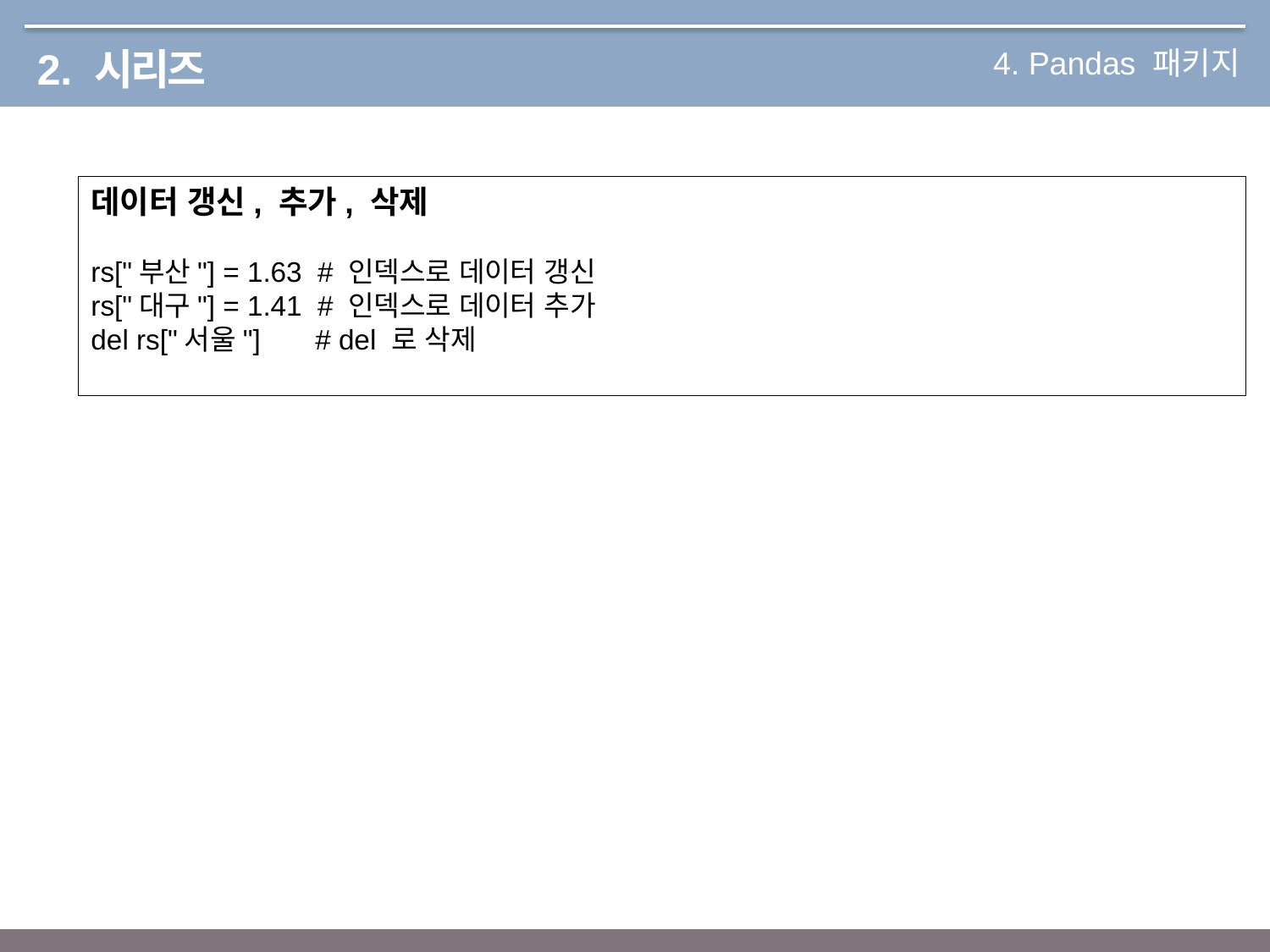

4. Pandas 패키지
2. 시리즈
데이터 갱신, 추가, 삭제

rs["부산"] = 1.63  # 인덱스로 데이터 갱신
rs["대구"] = 1.41  # 인덱스로 데이터 추가
del rs["서울"]       # del 로 삭제